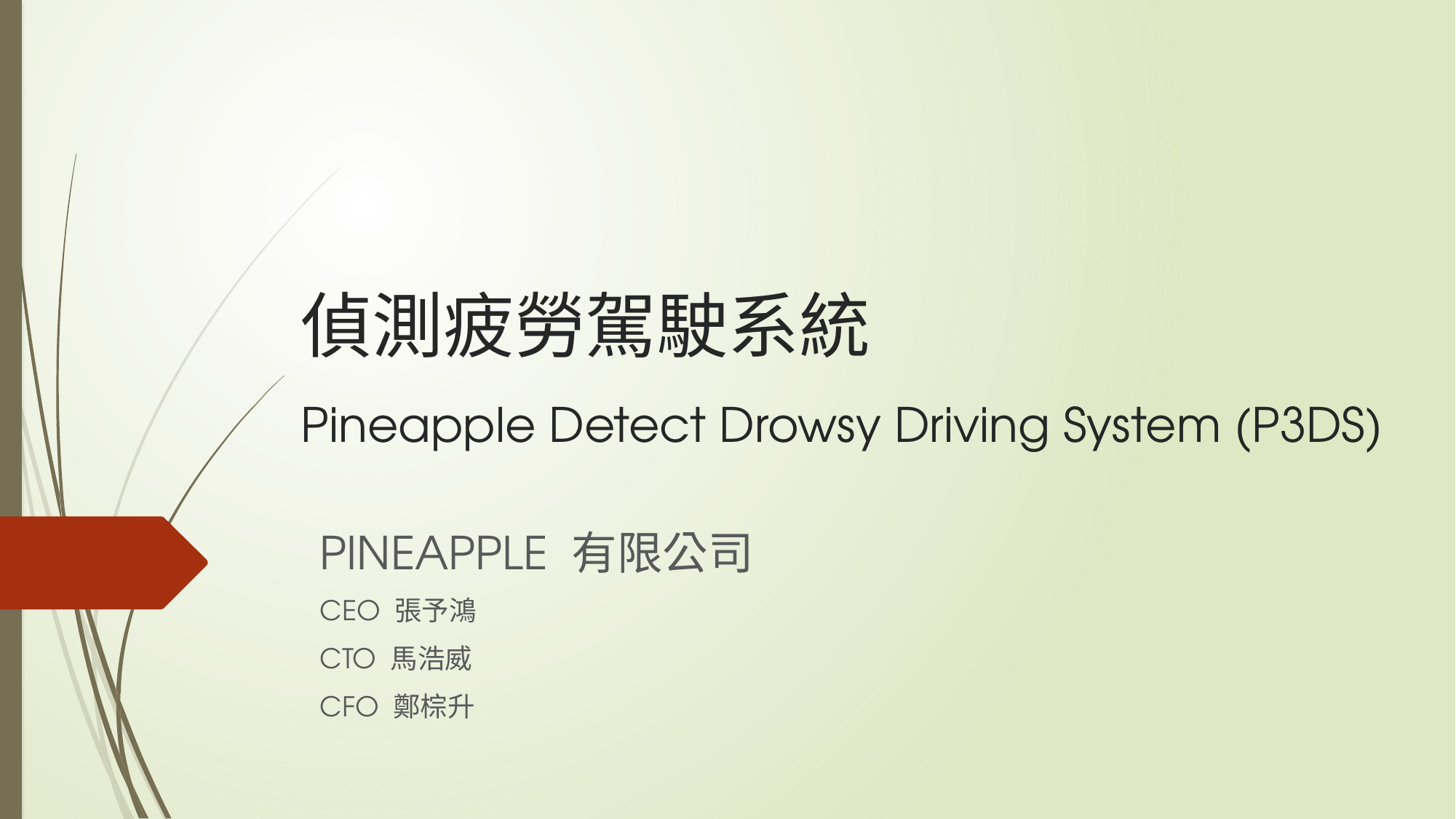

# 偵測疲勞駕駛系統 Pineapple Detect Drowsy Driving System (P3DS)
PINEAPPLE 有限公司
CEO 張予鴻
CTO 馬浩威
CFO 鄭棕升